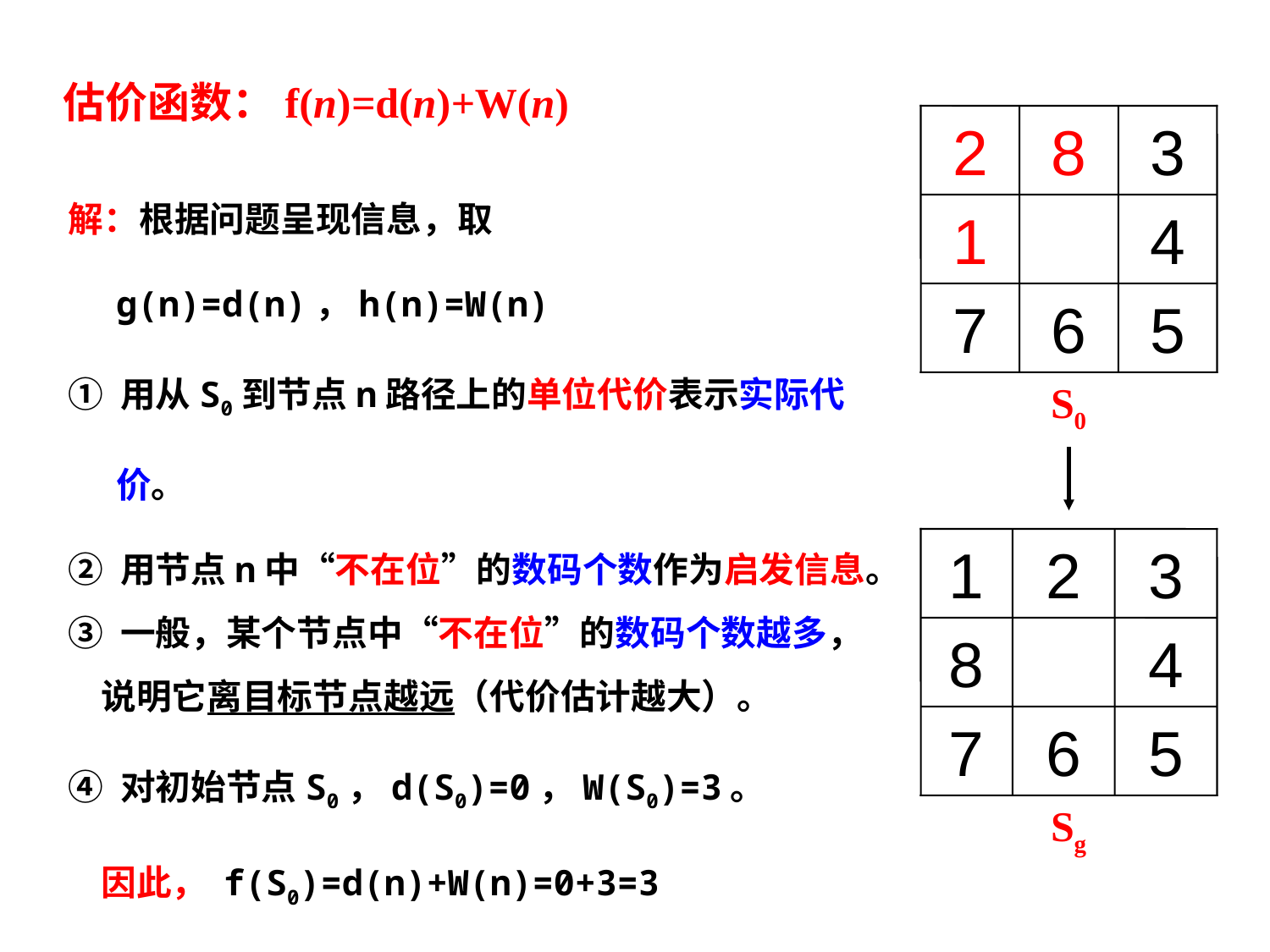

估价函数：f(n)=d(n)+W(n)
2

8

3

1

4
7

6
5
S0

解：根据问题呈现信息，取g(n)=d(n)，h(n)=W(n)
① 用从S0到节点n路径上的单位代价表示实际代价。
② 用节点n中“不在位”的数码个数作为启发信息。
③ 一般，某个节点中“不在位”的数码个数越多，
   说明它离目标节点越远（代价估计越大）。
④ 对初始节点S0，d(S0)=0，W(S0)=3。
   因此， f(S0)=d(n)+W(n)=0+3=3
1

2

3

8

4
7

6
5
Sg